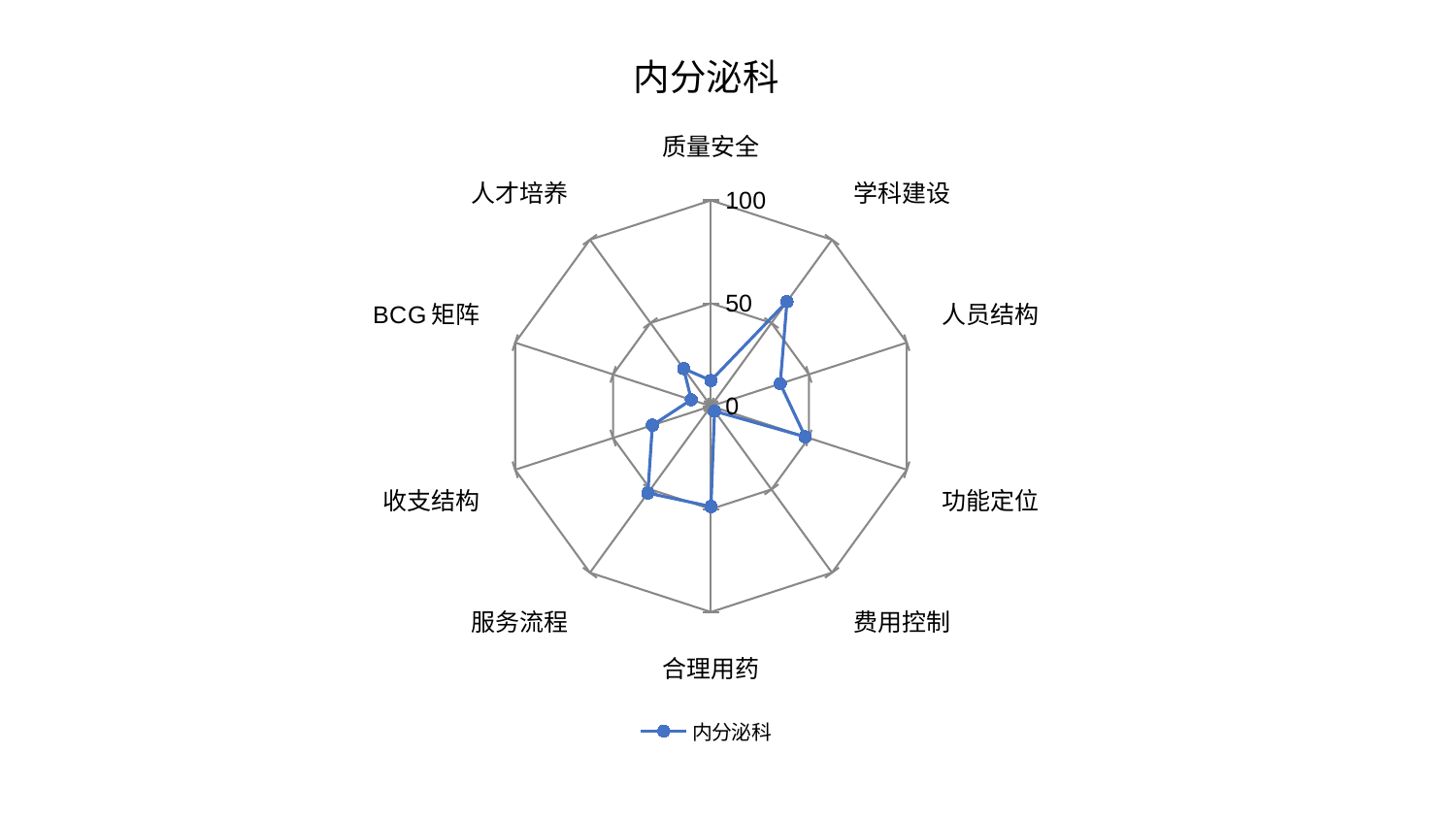

### Chart: 内分泌科

| Category | 内分泌科 |
|---|---|
| 质量安全 | 12.481529311844202 |
| 学科建设 | 62.83586538948535 |
| 人员结构 | 35.370468953677154 |
| 功能定位 | 48.14226327727731 |
| 费用控制 | 2.9595100575703652 |
| 合理用药 | 48.75986870833138 |
| 服务流程 | 52.17384403949003 |
| 收支结构 | 29.943516941882546 |
| BCG矩阵 | 10.060853515987336 |
| 人才培养 | 22.605394129813448 |
135